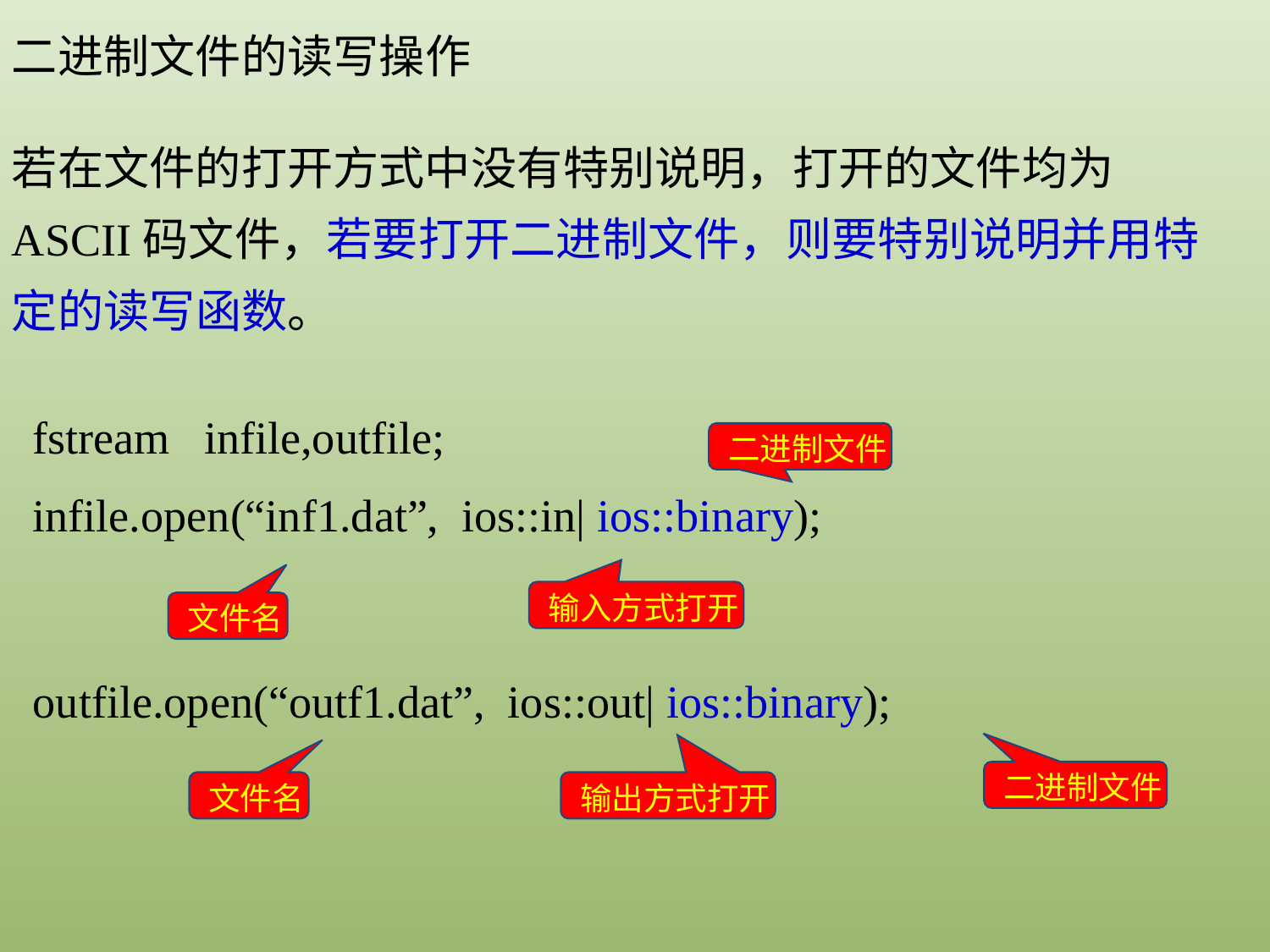

二进制文件的读写操作
若在文件的打开方式中没有特别说明，打开的文件均为ASCII码文件，若要打开二进制文件，则要特别说明并用特定的读写函数。
fstream   infile,outfile;
infile.open(“inf1.dat”,  ios::in| ios::binary);
 二进制文件
 输入方式打开
 文件名
outfile.open(“outf1.dat”,  ios::out| ios::binary);
 二进制文件
 文件名
 输出方式打开
915